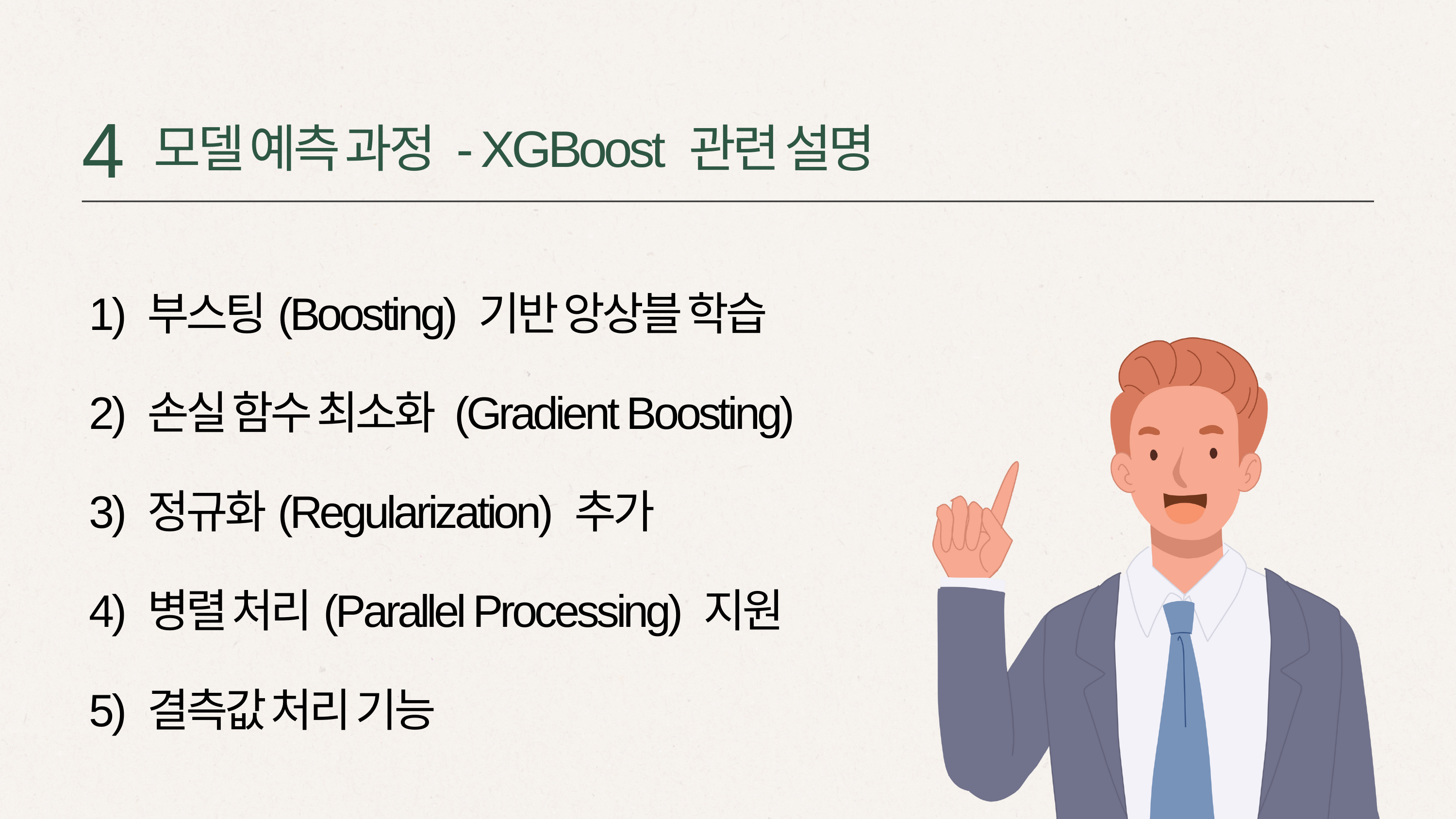

4
모델 예측 과정 - XGBoost 관련 설명

1) 부스팅(Boosting) 기반 앙상블 학습

2) 손실 함수 최소화 (Gradient Boosting)

3) 정규화(Regularization) 추가

4) 병렬 처리(Parallel Processing) 지원

5) 결측값 처리 기능